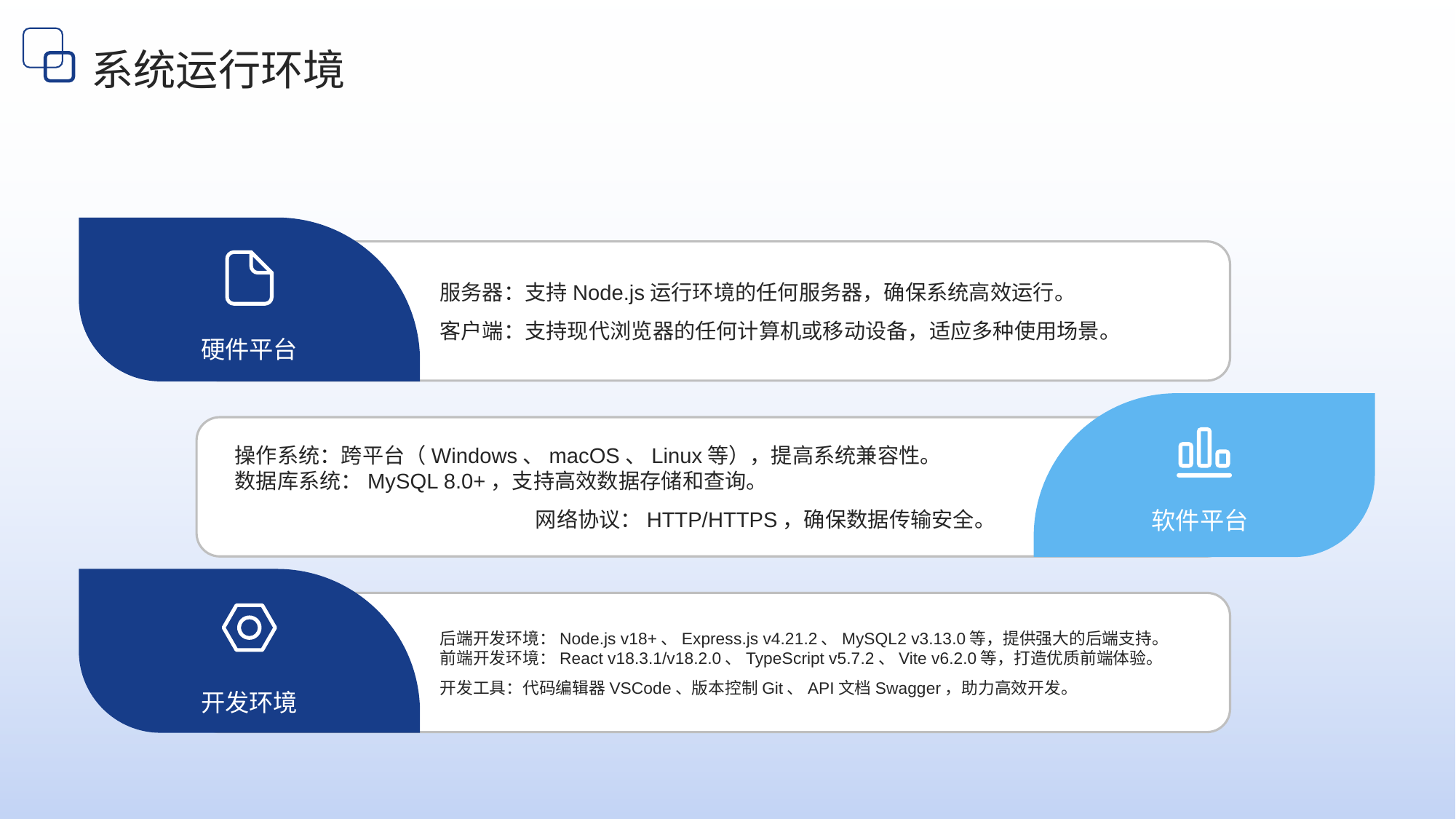

系统运行环境

服务器：支持Node.js运行环境的任何服务器，确保系统高效运行。
客户端：支持现代浏览器的任何计算机或移动设备，适应多种使用场景。
硬件平台

操作系统：跨平台（Windows、macOS、Linux等），提高系统兼容性。
数据库系统：MySQL 8.0+，支持高效数据存储和查询。
网络协议：HTTP/HTTPS，确保数据传输安全。
软件平台

后端开发环境：Node.js v18+、Express.js v4.21.2、MySQL2 v3.13.0等，提供强大的后端支持。
前端开发环境：React v18.3.1/v18.2.0、TypeScript v5.7.2、Vite v6.2.0等，打造优质前端体验。
开发工具：代码编辑器VSCode、版本控制Git、API文档Swagger，助力高效开发。
开发环境